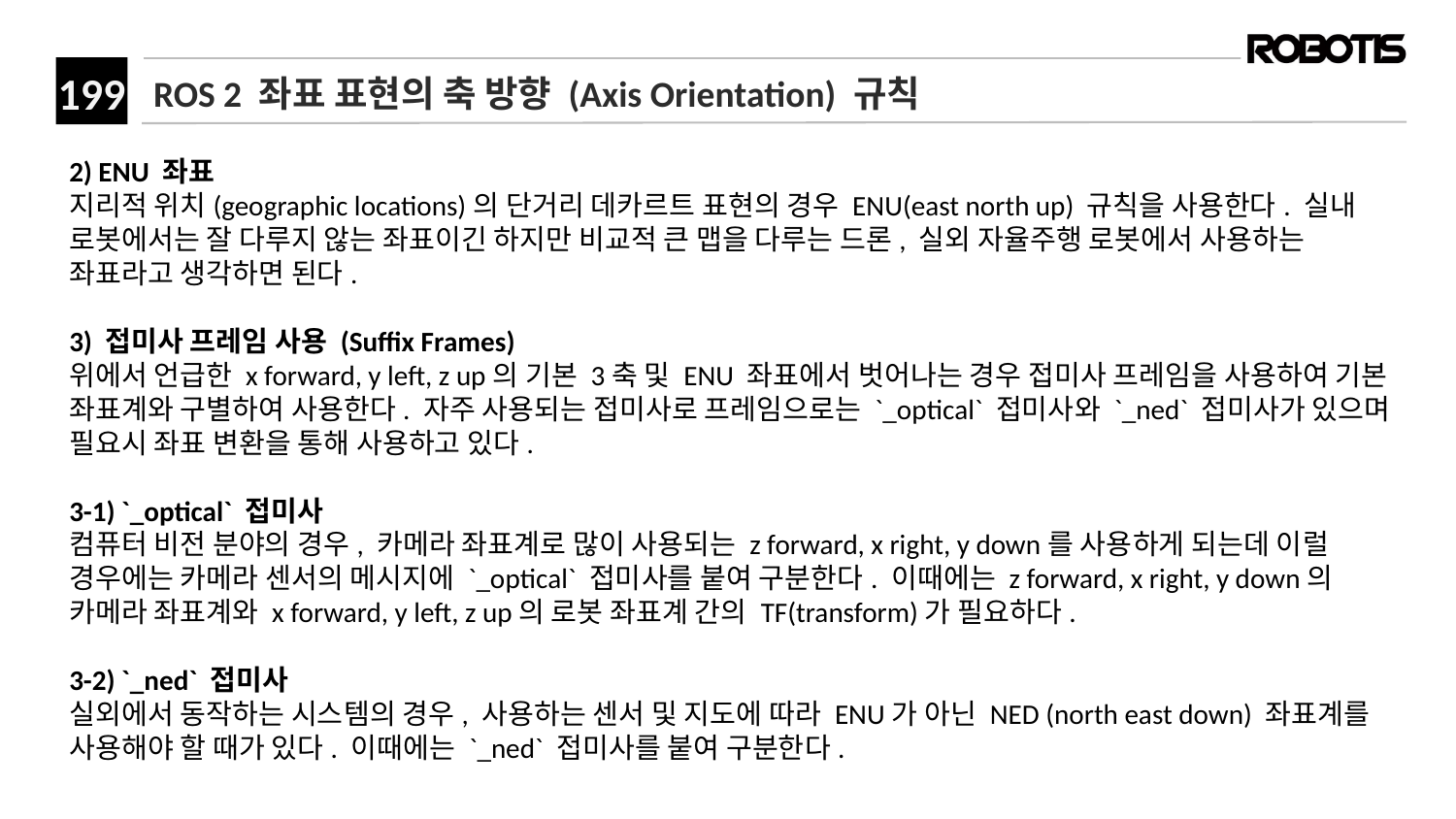

# ROS 2 좌표 표현의 축 방향 (Axis Orientation) 규칙
2) ENU 좌표
지리적 위치(geographic locations)의 단거리 데카르트 표현의 경우 ENU(east north up) 규칙을 사용한다. 실내 로봇에서는 잘 다루지 않는 좌표이긴 하지만 비교적 큰 맵을 다루는 드론, 실외 자율주행 로봇에서 사용하는 좌표라고 생각하면 된다.

3) 접미사 프레임 사용 (Suffix Frames)
위에서 언급한 x forward, y left, z up의 기본 3축 및 ENU 좌표에서 벗어나는 경우 접미사 프레임을 사용하여 기본 좌표계와 구별하여 사용한다. 자주 사용되는 접미사로 프레임으로는 `_optical` 접미사와 `_ned` 접미사가 있으며 필요시 좌표 변환을 통해 사용하고 있다.
​
3-1) `_optical` 접미사
컴퓨터 비전 분야의 경우, 카메라 좌표계로 많이 사용되는 z forward, x right, y down를 사용하게 되는데 이럴 경우에는 카메라 센서의 메시지에 `_optical` 접미사를 붙여 구분한다. 이때에는 z forward, x right, y down의 카메라 좌표계와 x forward, y left, z up의 로봇 좌표계 간의 TF(transform)가 필요하다.

3-2) `_ned` 접미사
실외에서 동작하는 시스템의 경우, 사용하는 센서 및 지도에 따라 ENU가 아닌 NED (north east down) 좌표계를 사용해야 할 때가 있다. 이때에는 `_ned` 접미사를 붙여 구분한다.